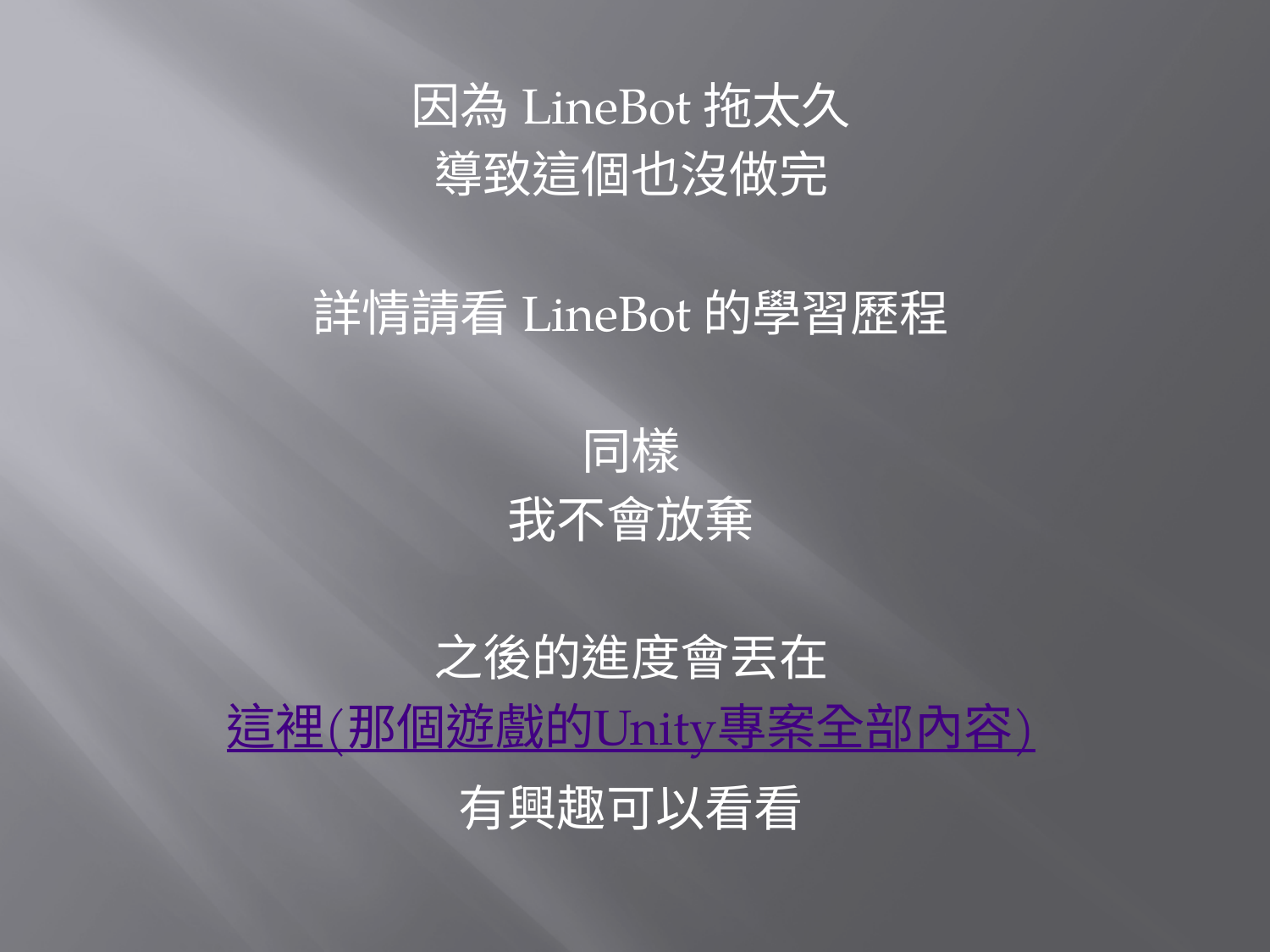

#
因為LineBot拖太久
導致這個也沒做完

詳情請看LineBot的學習歷程

同樣
我不會放棄

之後的進度會丟在
這裡(那個遊戲的Unity專案全部內容)
有興趣可以看看